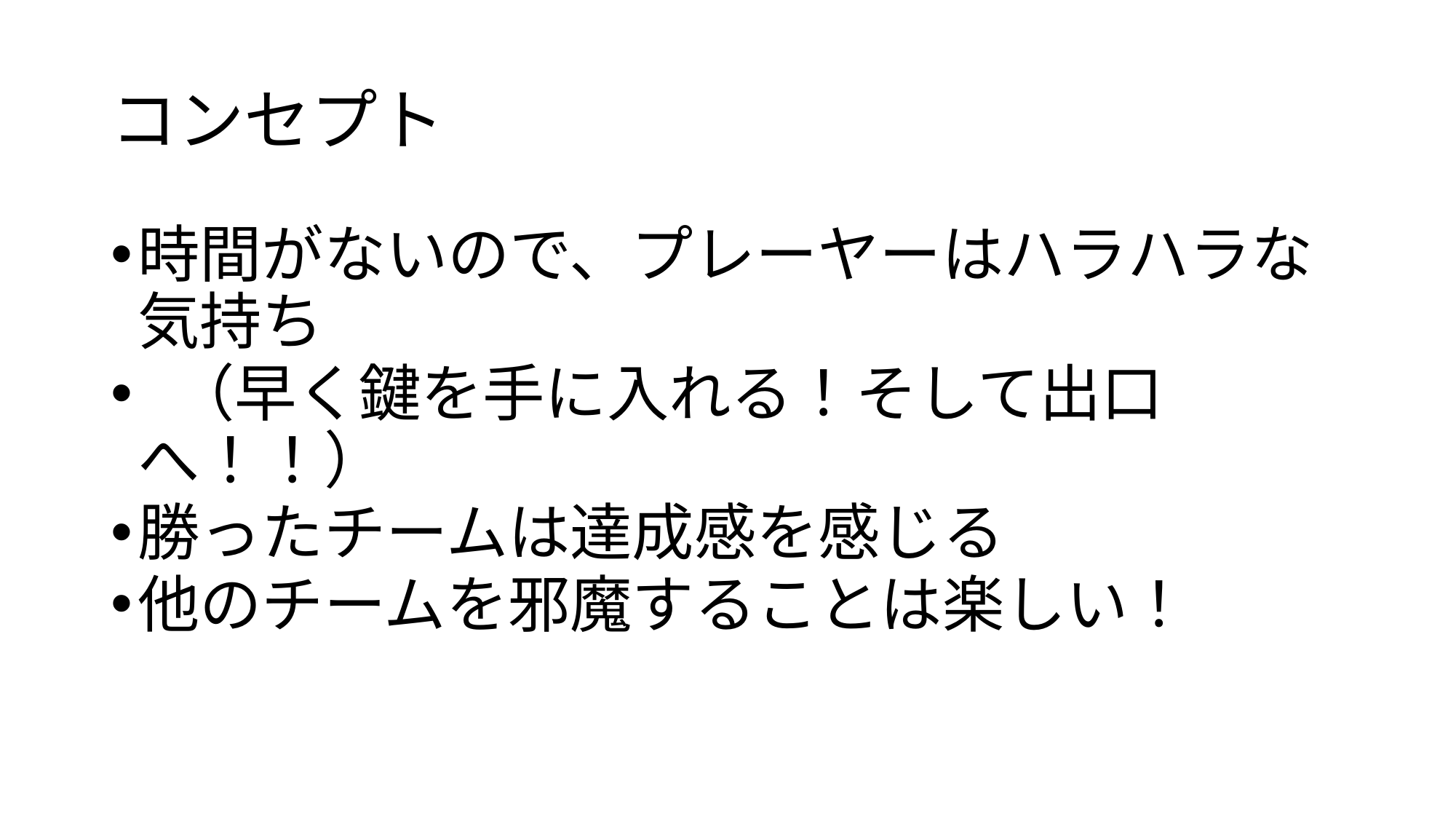

# コンセプト
時間がないので、プレーヤーはハラハラな気持ち
	（早く鍵を手に入れる！そして出口へ！！）
勝ったチームは達成感を感じる
他のチームを邪魔することは楽しい！